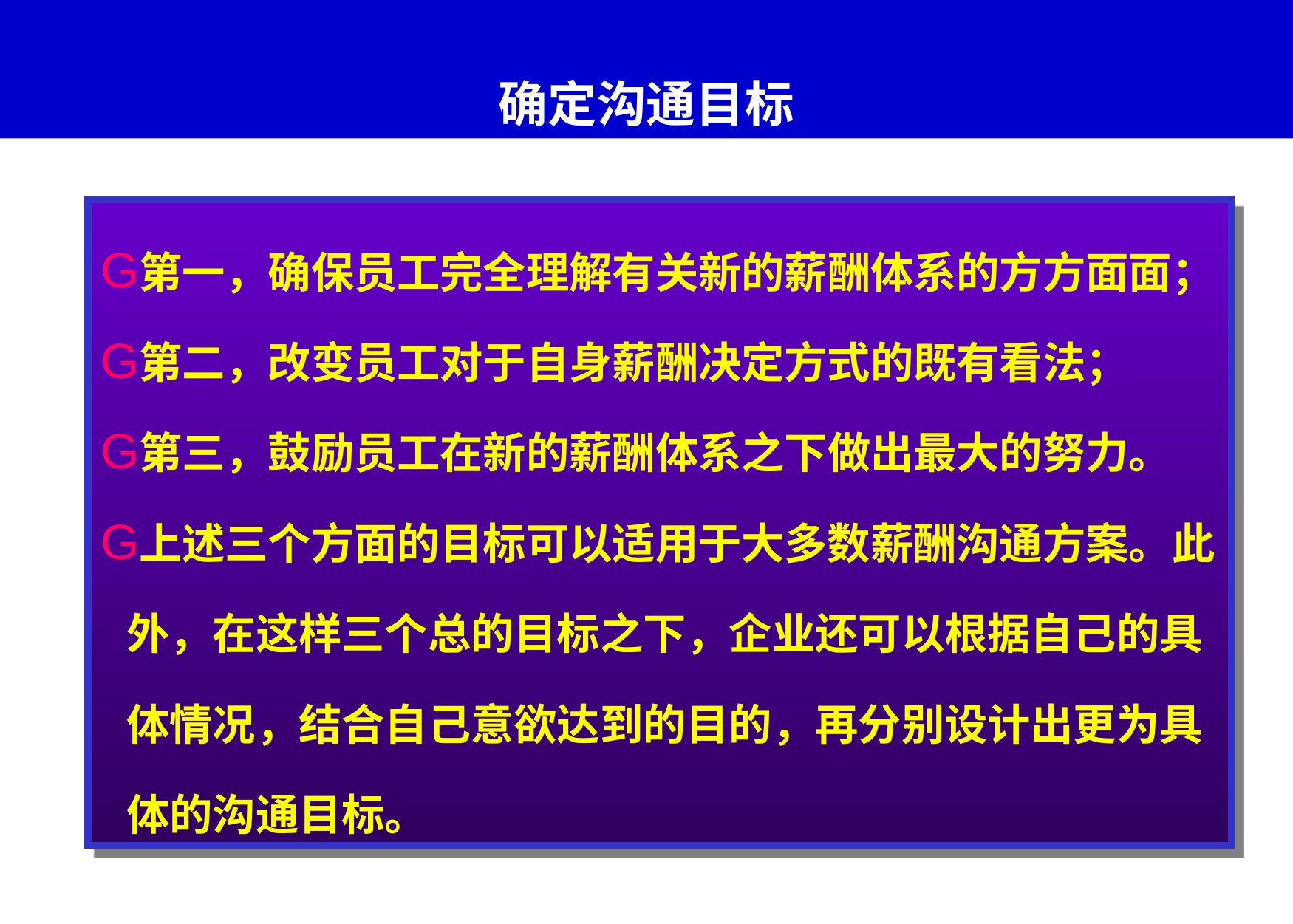

# 确定沟通目标
第一，确保员工完全理解有关新的薪酬体系的方方面面；
第二，改变员工对于自身薪酬决定方式的既有看法；
第三，鼓励员工在新的薪酬体系之下做出最大的努力。
上述三个方面的目标可以适用于大多数薪酬沟通方案。此外，在这样三个总的目标之下，企业还可以根据自己的具体情况，结合自己意欲达到的目的，再分别设计出更为具体的沟通目标。